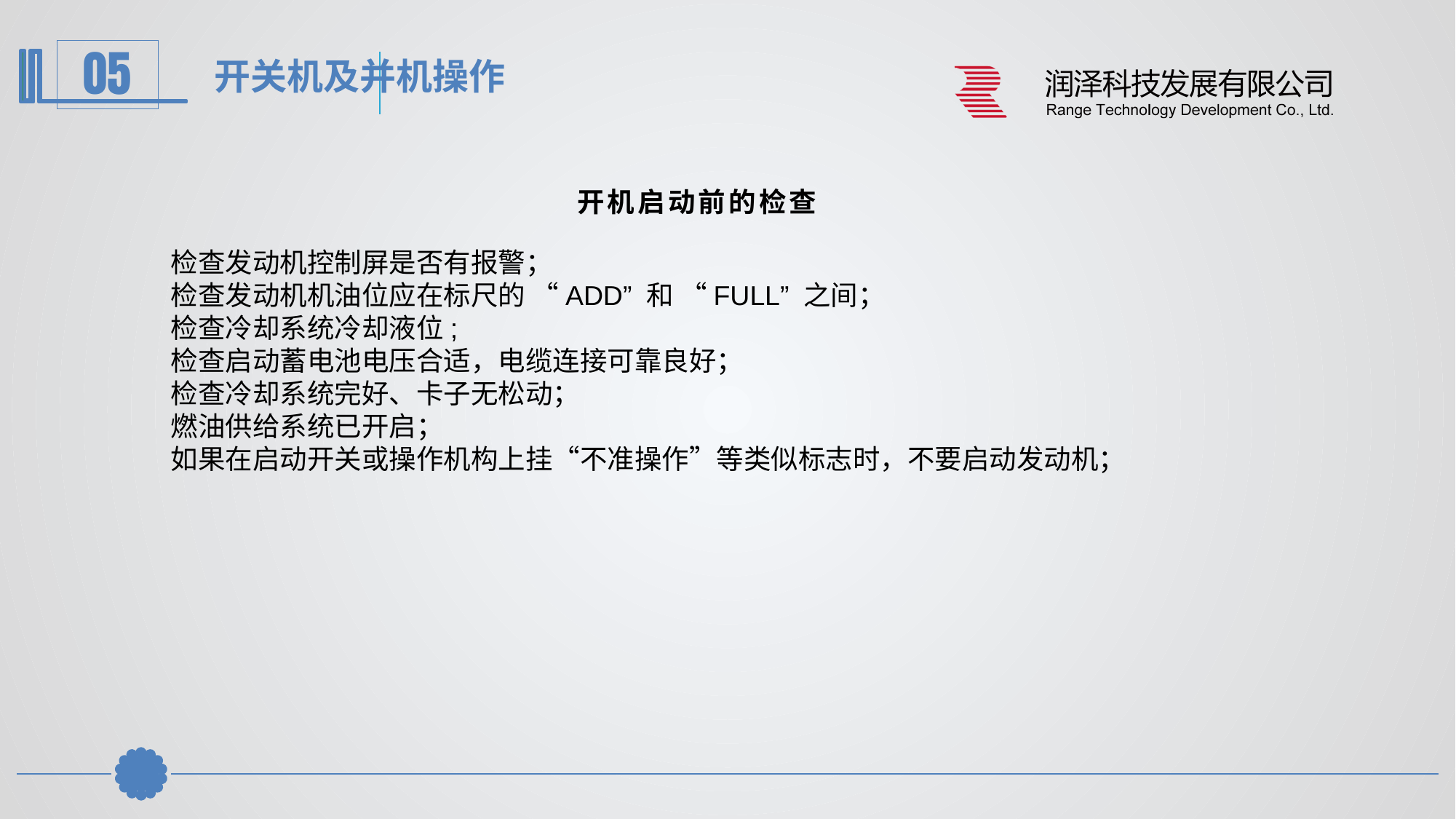

开关机及并机操作
开机启动前的检查

检查发动机控制屏是否有报警；
检查发动机机油位应在标尺的 “ADD” 和 “FULL” 之间；
检查冷却系统冷却液位;
检查启动蓄电池电压合适，电缆连接可靠良好；
检查冷却系统完好、卡子无松动；
燃油供给系统已开启；
如果在启动开关或操作机构上挂“不准操作”等类似标志时，不要启动发动机；
12